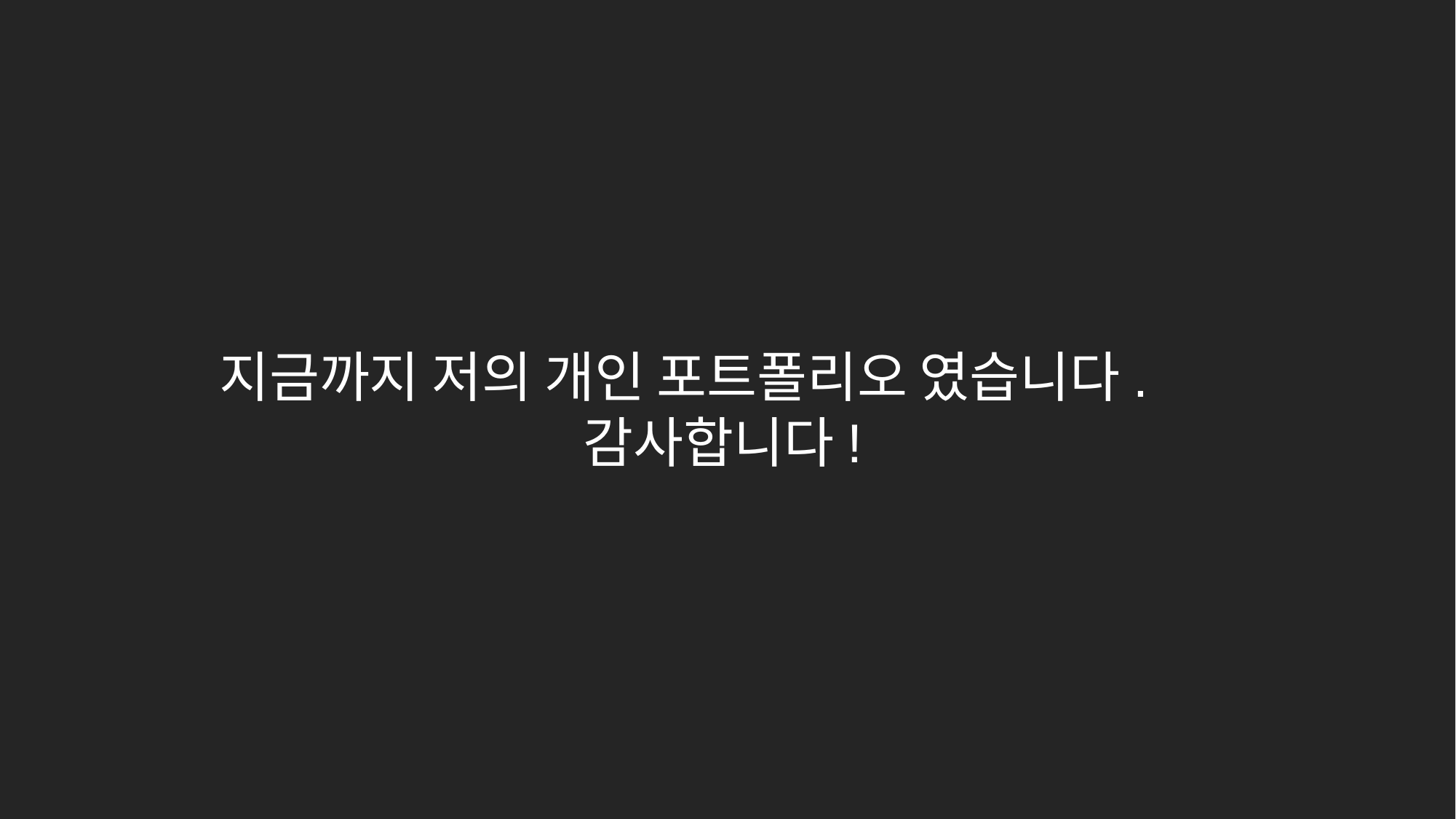

# 지금까지 저의 개인 포트폴리오 였습니다.  감사합니다!